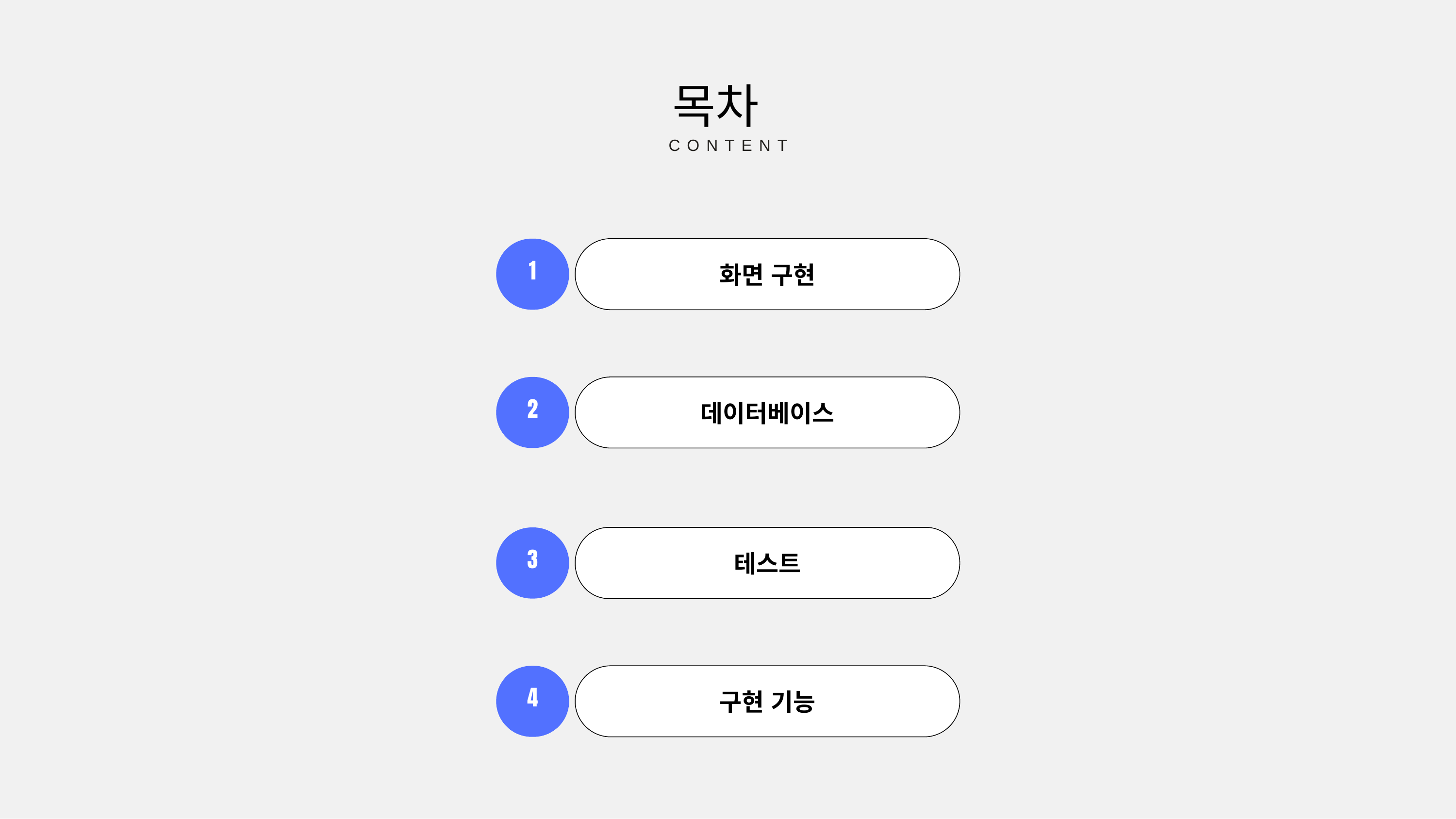

목차
CONTENT
1

화면 구현

2
데이터베이스
3

테스트

4
구현 기능